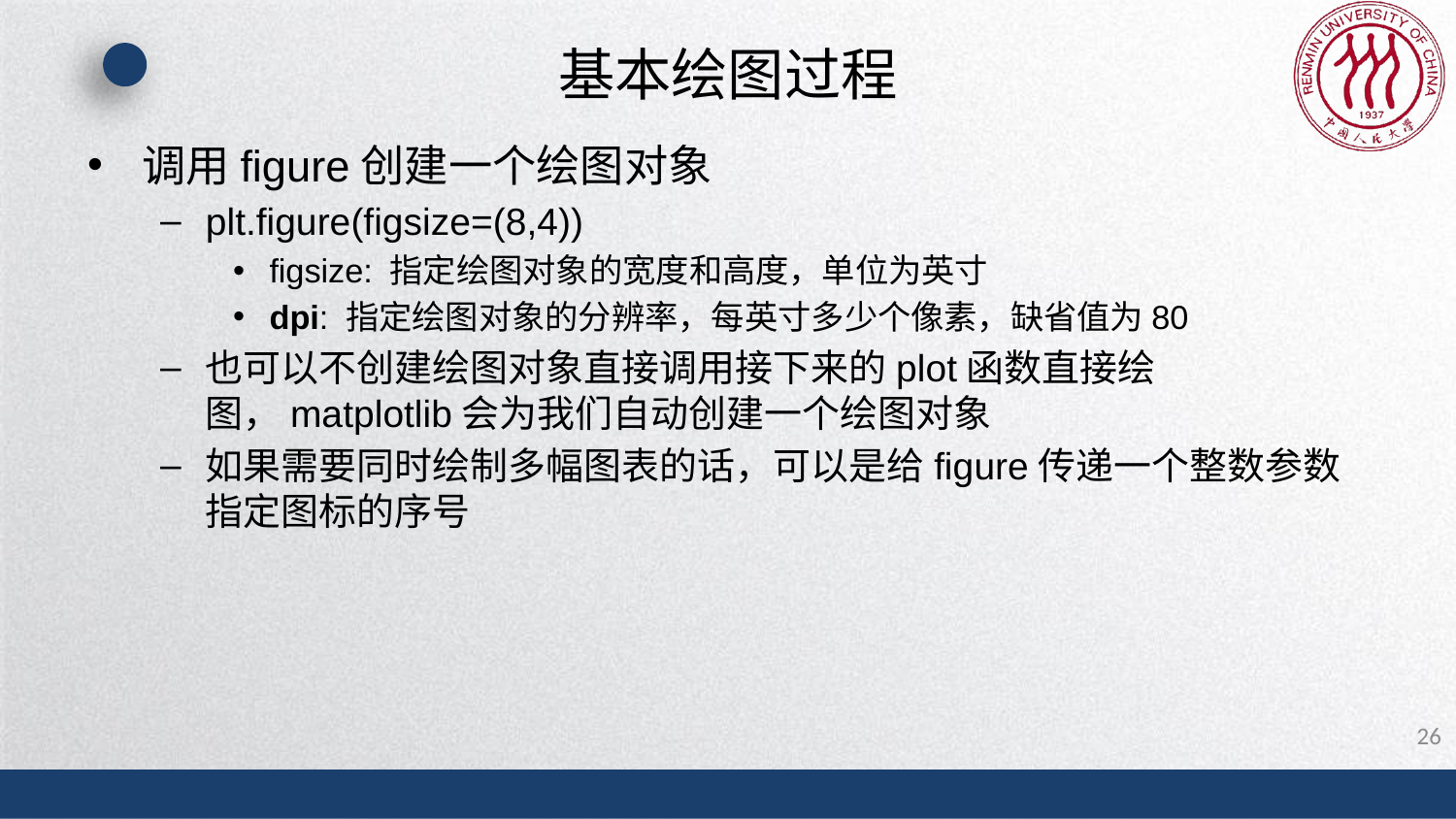

# 基本绘图过程
调用figure创建一个绘图对象
plt.figure(figsize=(8,4))
figsize: 指定绘图对象的宽度和高度，单位为英寸
dpi: 指定绘图对象的分辨率，每英寸多少个像素，缺省值为80
也可以不创建绘图对象直接调用接下来的plot函数直接绘图，matplotlib会为我们自动创建一个绘图对象
如果需要同时绘制多幅图表的话，可以是给figure传递一个整数参数指定图标的序号
26